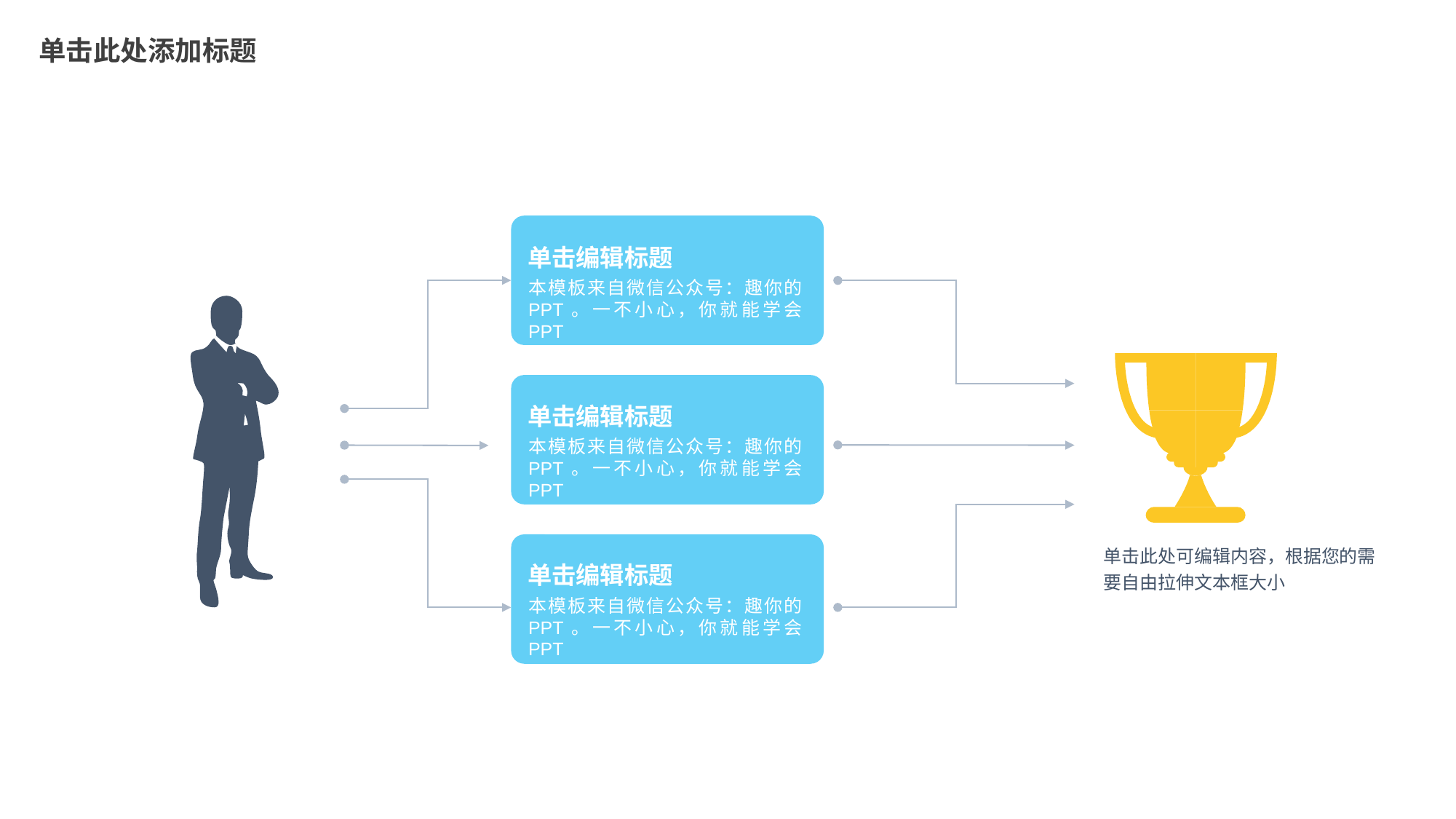

单击此处添加标题

单击编辑标题
本模板来自微信公众号：趣你的PPT。一不小心，你就能学会PPT

单击编辑标题
本模板来自微信公众号：趣你的PPT。一不小心，你就能学会PPT

单击编辑标题
本模板来自微信公众号：趣你的PPT。一不小心，你就能学会PPT

单击此处可编辑内容，根据您的需要自由拉伸文本框大小